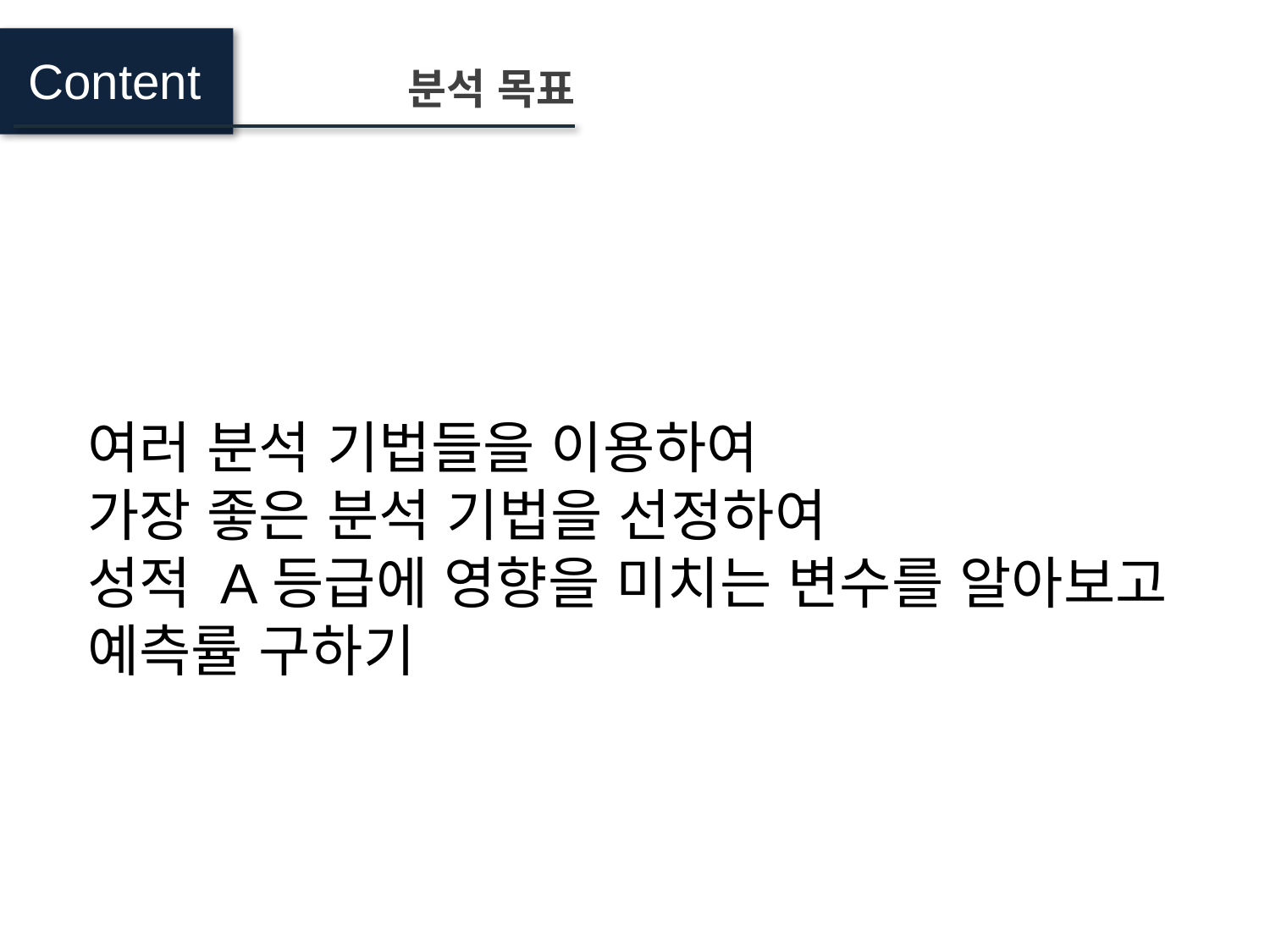

Content
분석 목표

여러 분석 기법들을 이용하여
가장 좋은 분석 기법을 선정하여
성적 A등급에 영향을 미치는 변수를 알아보고
예측률 구하기